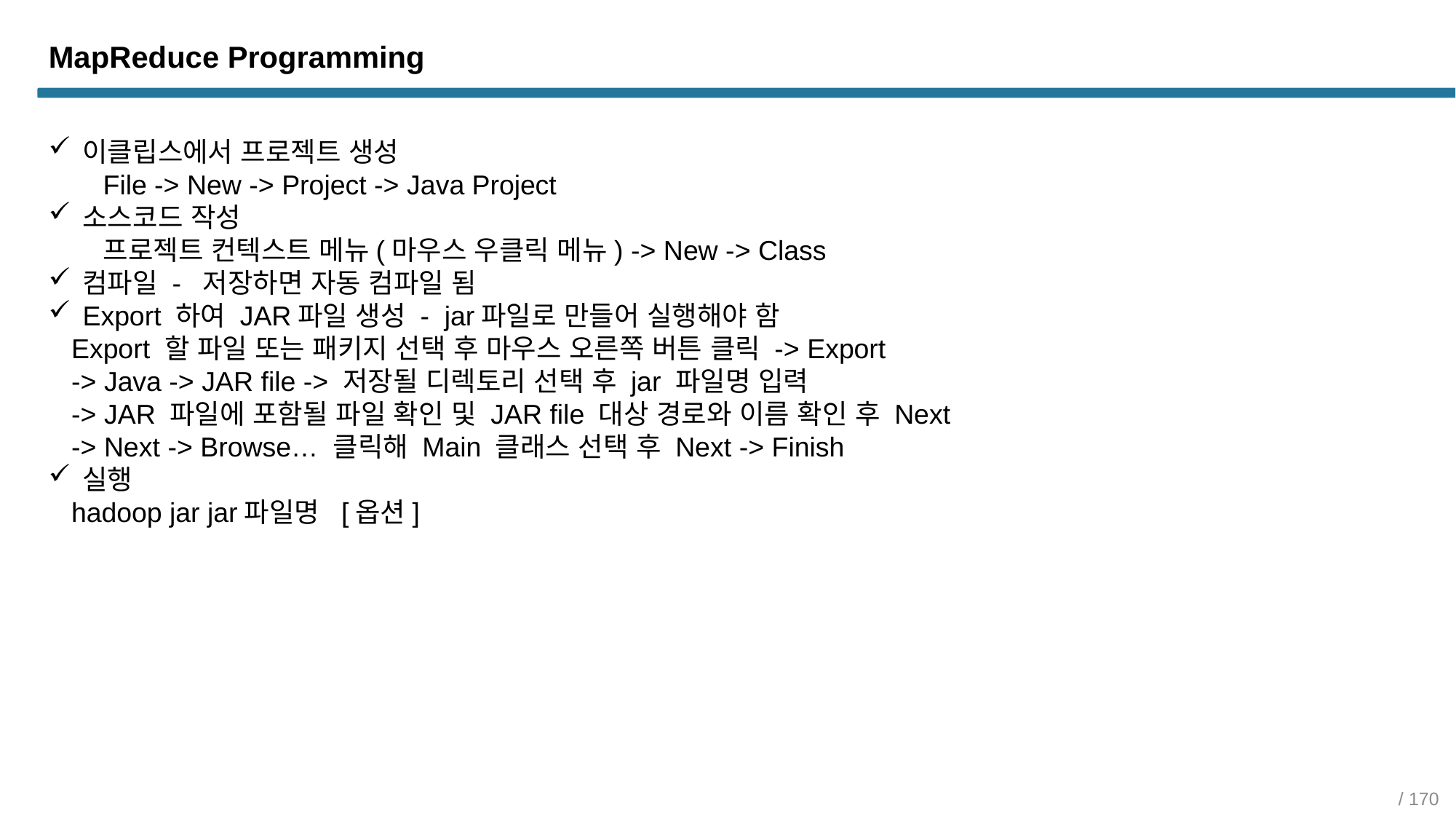

MapReduce Programming
이클립스에서 프로젝트 생성
File -> New -> Project -> Java Project
소스코드 작성
프로젝트 컨텍스트 메뉴(마우스 우클릭 메뉴) -> New -> Class
컴파일 -  저장하면 자동 컴파일 됨
Export 하여 JAR파일 생성 -  jar파일로 만들어 실행해야 함
   Export 할 파일 또는 패키지 선택 후 마우스 오른쪽 버튼 클릭 -> Export
   -> Java -> JAR file -> 저장될 디렉토리 선택 후 jar 파일명 입력
   -> JAR 파일에 포함될 파일 확인 및 JAR file 대상 경로와 이름 확인 후 Next
   -> Next -> Browse… 클릭해 Main 클래스 선택 후 Next -> Finish
실행
   hadoop jar jar파일명  [옵션]
/ 170